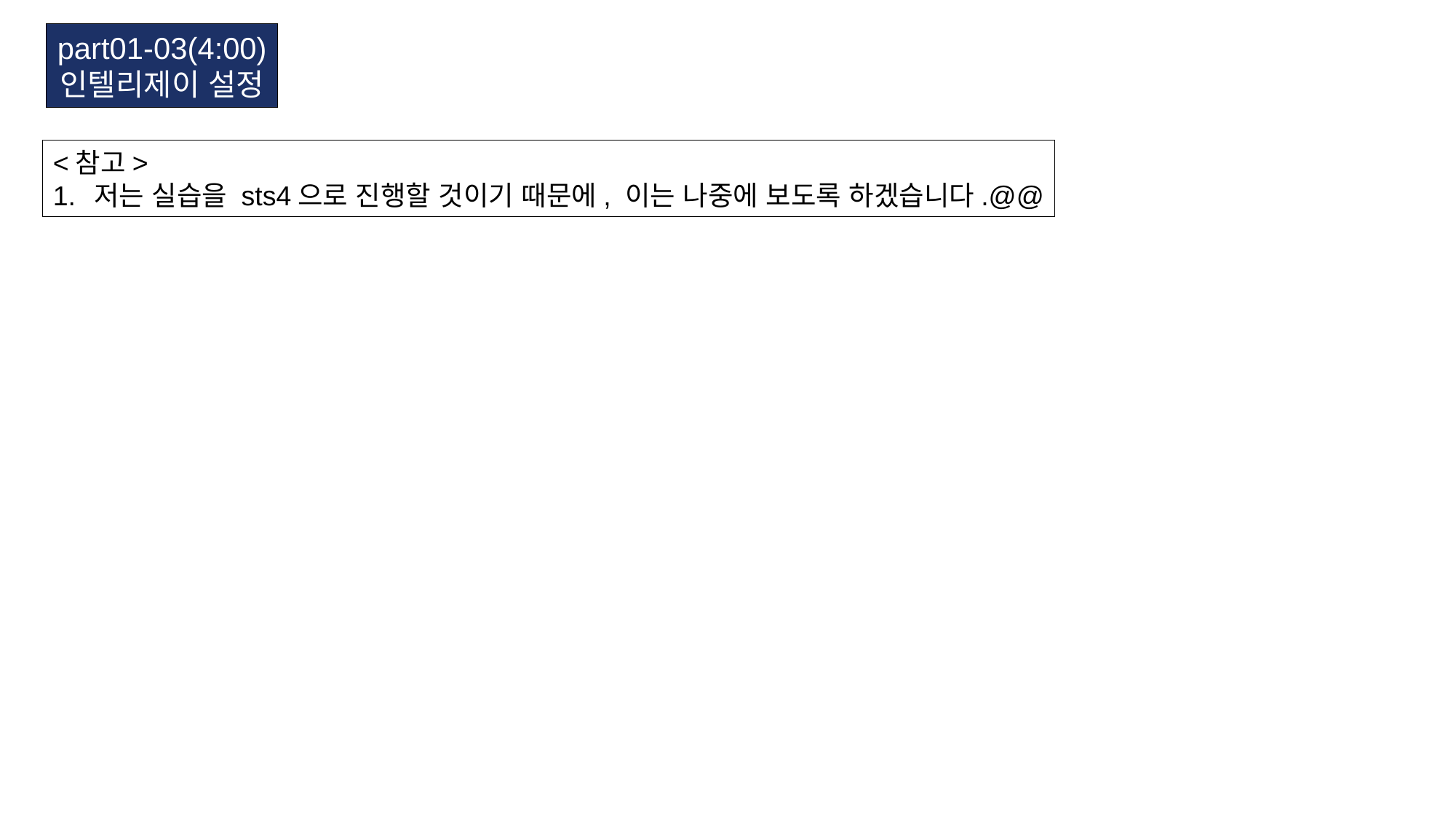

part01-03(4:00)
인텔리제이 설정
<참고>
저는 실습을 sts4으로 진행할 것이기 때문에, 이는 나중에 보도록 하겠습니다.@@